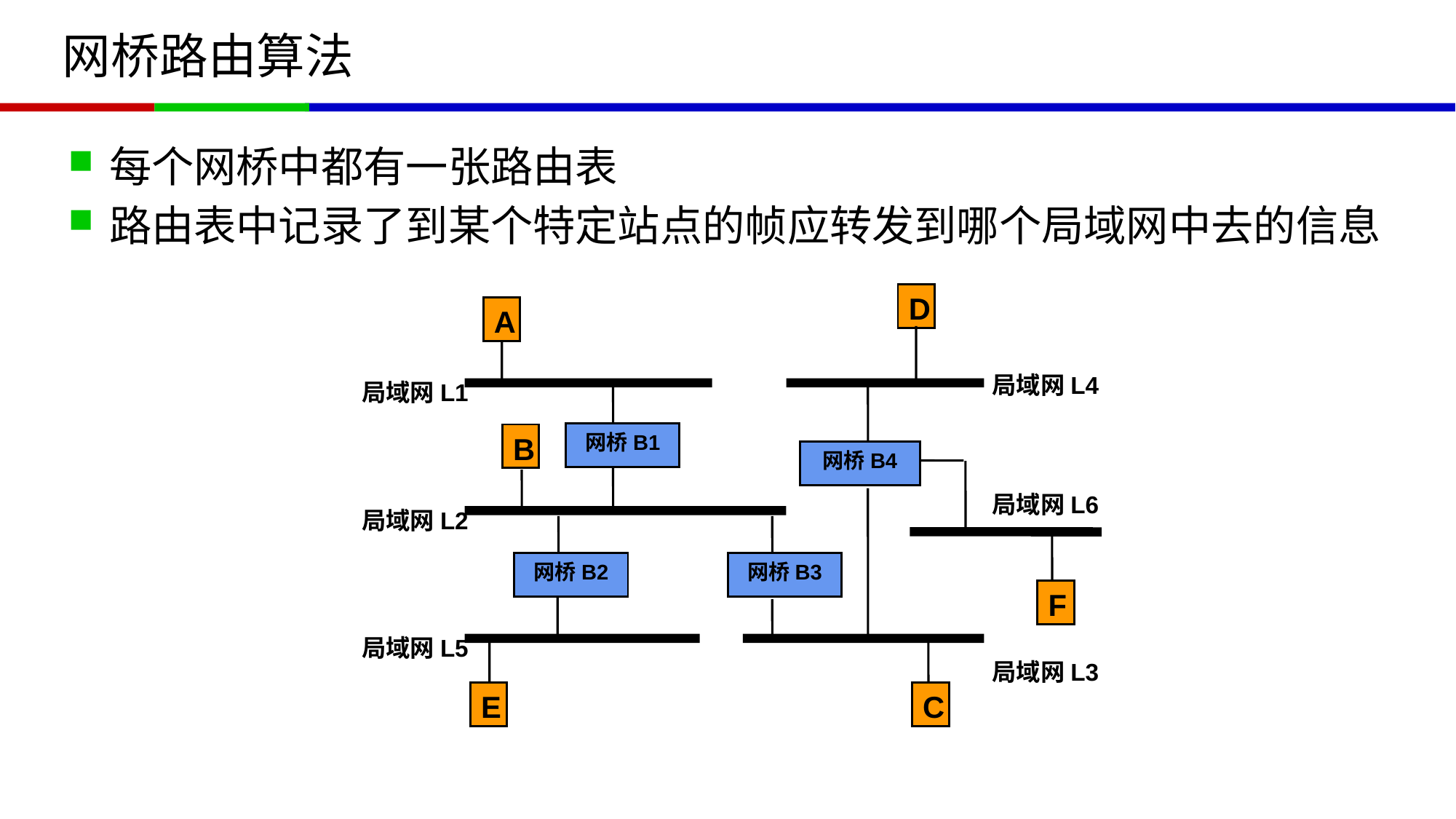

# 网桥路由算法
每个网桥中都有一张路由表
路由表中记录了到某个特定站点的帧应转发到哪个局域网中去的信息

D
A

局域网L4
局域网L1

网桥B1
B
网桥B4

局域网L6

局域网L2

网桥B2
网桥B3
F

局域网L5

局域网L3
E
C
189